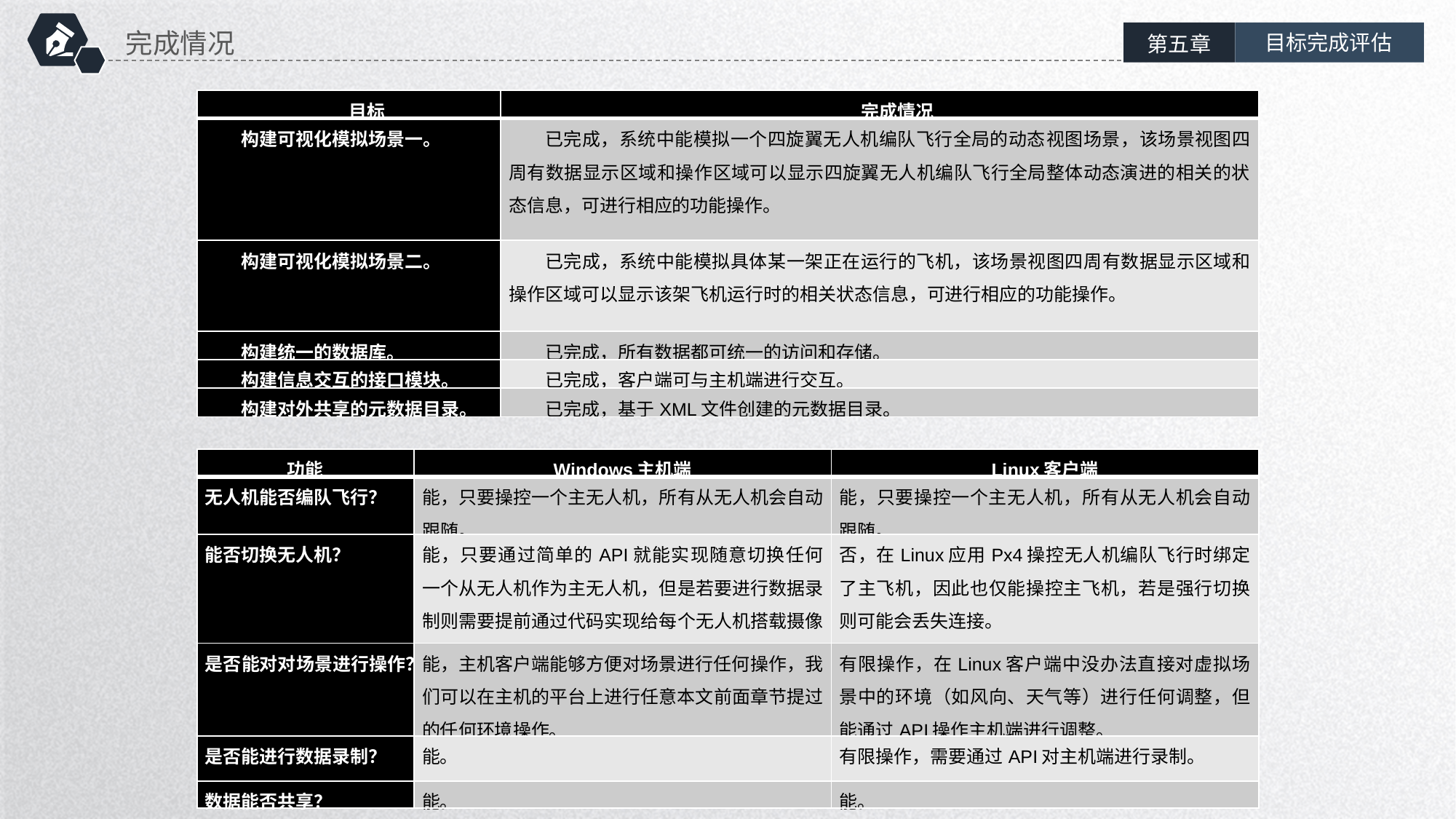

完成情况
目标完成评估
第五章

| 目标 | 完成情况 |
| --- | --- |
| 构建可视化模拟场景一。 | 已完成，系统中能模拟一个四旋翼无人机编队飞行全局的动态视图场景，该场景视图四周有数据显示区域和操作区域可以显示四旋翼无人机编队飞行全局整体动态演进的相关的状态信息，可进行相应的功能操作。 |
| 构建可视化模拟场景二。 | 已完成，系统中能模拟具体某一架正在运行的飞机，该场景视图四周有数据显示区域和操作区域可以显示该架飞机运行时的相关状态信息，可进行相应的功能操作。 |
| 构建统一的数据库。 | 已完成，所有数据都可统一的访问和存储。 |
| 构建信息交互的接口模块。 | 已完成，客户端可与主机端进行交互。 |
| 构建对外共享的元数据目录。 | 已完成，基于XML文件创建的元数据目录。 |
| 功能 | Windows主机端 | Linux客户端 |
| --- | --- | --- |
| 无人机能否编队飞行？ | 能，只要操控一个主无人机，所有从无人机会自动跟随。 | 能，只要操控一个主无人机，所有从无人机会自动跟随。 |
| 能否切换无人机？ | 能，只要通过简单的API就能实现随意切换任何一个从无人机作为主无人机，但是若要进行数据录制则需要提前通过代码实现给每个无人机搭载摄像头。 | 否，在Linux应用Px4操控无人机编队飞行时绑定了主飞机，因此也仅能操控主飞机，若是强行切换则可能会丢失连接。 |
| 是否能对对场景进行操作？ | 能，主机客户端能够方便对场景进行任何操作，我们可以在主机的平台上进行任意本文前面章节提过的任何环境操作。 | 有限操作，在Linux客户端中没办法直接对虚拟场景中的环境（如风向、天气等）进行任何调整，但能通过API操作主机端进行调整。 |
| 是否能进行数据录制？ | 能。 | 有限操作，需要通过API对主机端进行录制。 |
| 数据能否共享？ | 能。 | 能。 |